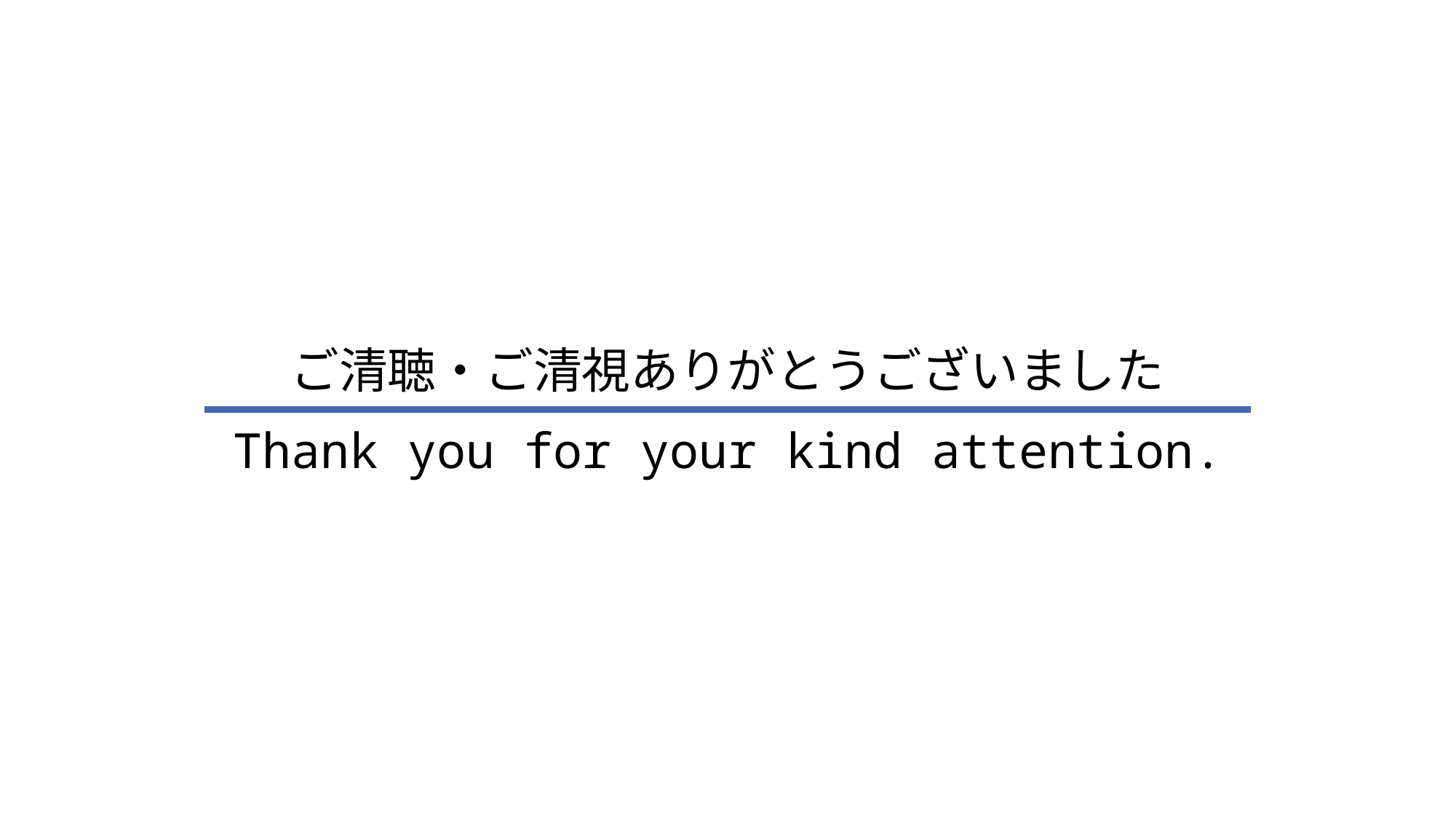

ご清聴・ご清視ありがとうございました
Thank you for your kind attention.